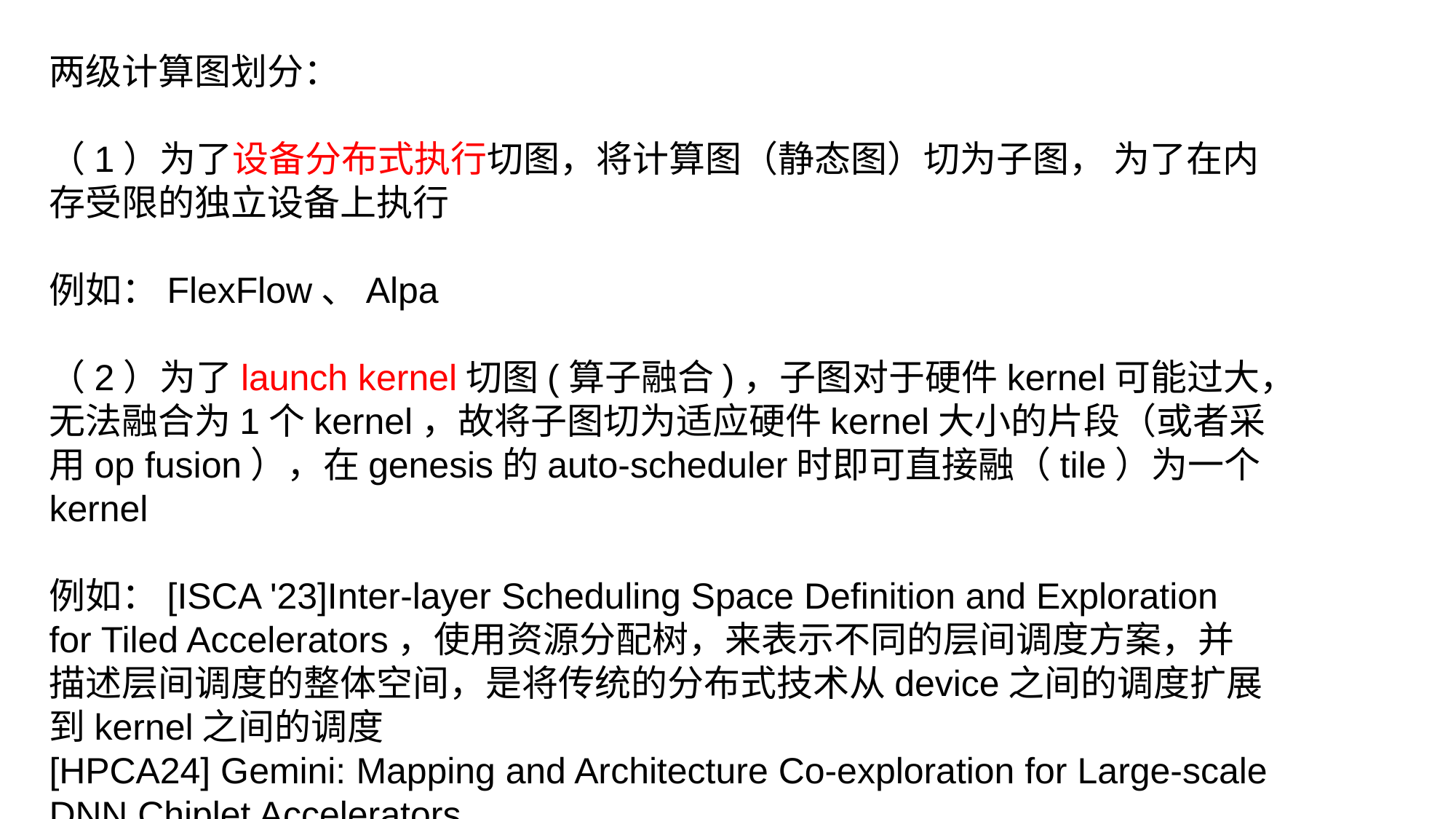

两级计算图划分：

（1）为了设备分布式执行切图，将计算图（静态图）切为子图， 为了在内存受限的独立设备上执行

例如：FlexFlow、Alpa

（2）为了launch kernel切图(算子融合)，子图对于硬件kernel可能过大，无法融合为1个kernel，故将子图切为适应硬件kernel大小的片段（或者采用op fusion），在genesis的auto-scheduler时即可直接融（tile）为一个kernel

例如：[ISCA '23]Inter-layer Scheduling Space Definition and Exploration for Tiled Accelerators，使用资源分配树，来表示不同的层间调度方案，并描述层间调度的整体空间，是将传统的分布式技术从device之间的调度扩展到kernel之间的调度
[HPCA24] Gemini: Mapping and Architecture Co-exploration for Large-scale DNN Chiplet Accelerators